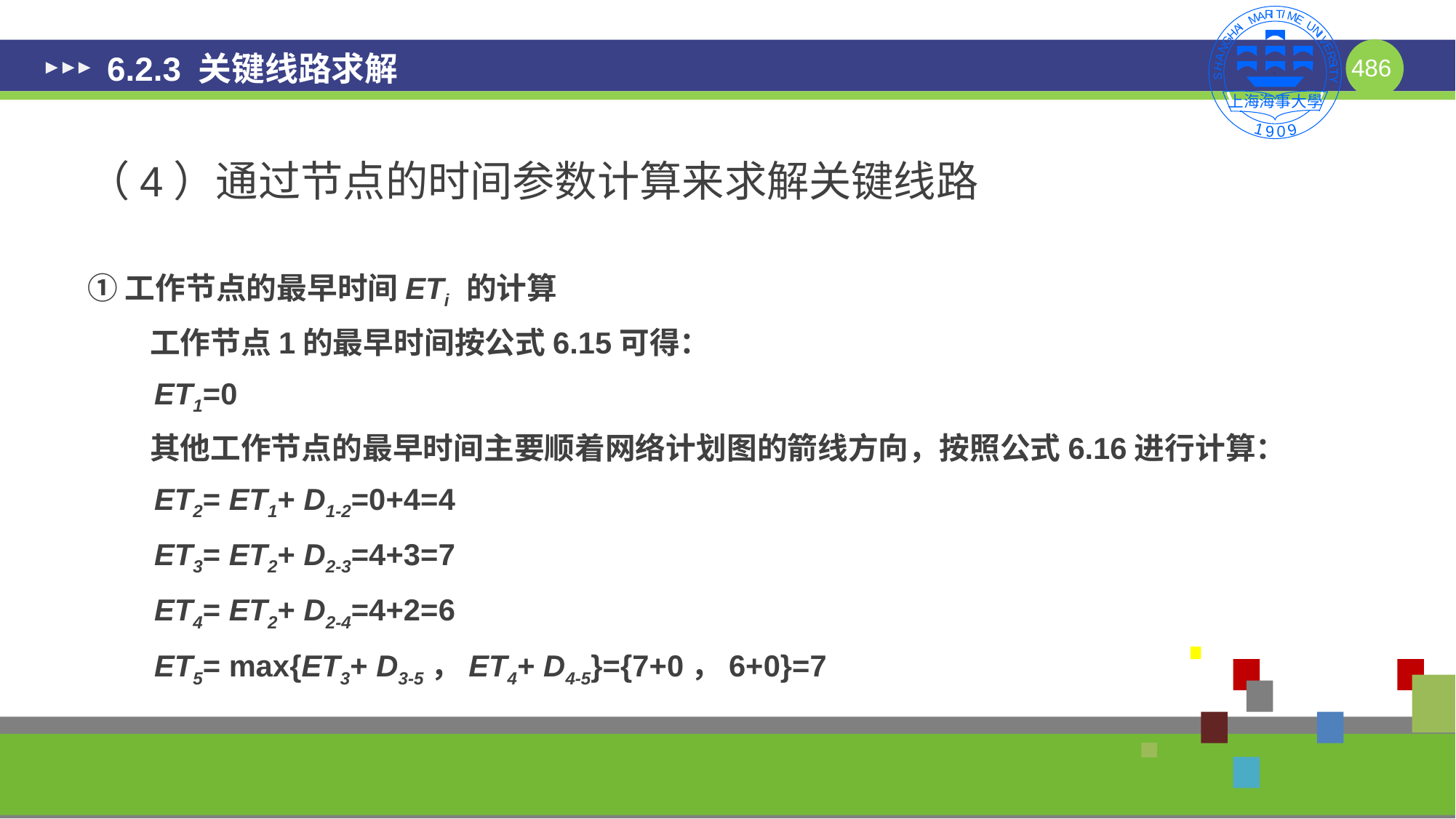

# 6.2.3 关键线路求解
（4）通过节点的时间参数计算来求解关键线路

①工作节点的最早时间ETi  的计算
        工作节点1的最早时间按公式6.15可得：
        ET1=0
        其他工作节点的最早时间主要顺着网络计划图的箭线方向，按照公式6.16进行计算：
        ET2= ET1+ D1-2=0+4=4
        ET3= ET2+ D2-3=4+3=7
        ET4= ET2+ D2-4=4+2=6
        ET5= max{ET3+ D3-5，ET4+ D4-5}={7+0，6+0}=7

486